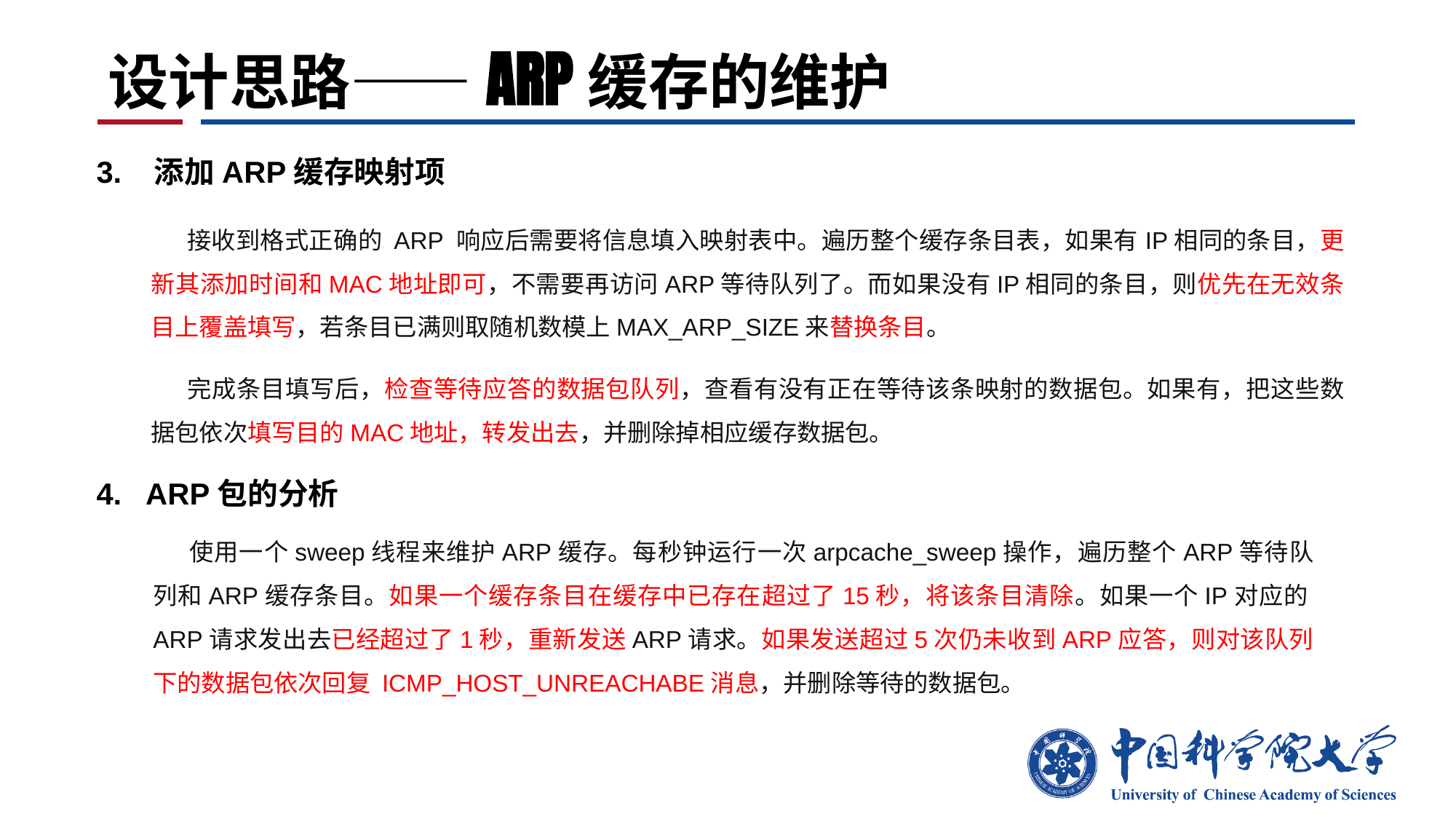

# 设计思路——ARP缓存的维护
3.   添加ARP缓存映射项
接收到格式正确的 ARP 响应后需要将信息填入映射表中。遍历整个缓存条目表，如果有IP相同的条目，更新其添加时间和MAC地址即可，不需要再访问ARP等待队列了。而如果没有IP相同的条目，则优先在无效条目上覆盖填写，若条目已满则取随机数模上MAX_ARP_SIZE来替换条目。
完成条目填写后，检查等待应答的数据包队列，查看有没有正在等待该条映射的数据包。如果有，把这些数据包依次填写目的MAC地址，转发出去，并删除掉相应缓存数据包。
4.   ARP包的分析
使用一个sweep线程来维护ARP缓存。每秒钟运行一次arpcache_sweep操作，遍历整个ARP等待队列和ARP缓存条目。如果一个缓存条目在缓存中已存在超过了15秒，将该条目清除。如果一个IP对应的ARP请求发出去已经超过了1秒，重新发送ARP请求。如果发送超过5次仍未收到ARP应答，则对该队列下的数据包依次回复 ICMP_HOST_UNREACHABE消息，并删除等待的数据包。